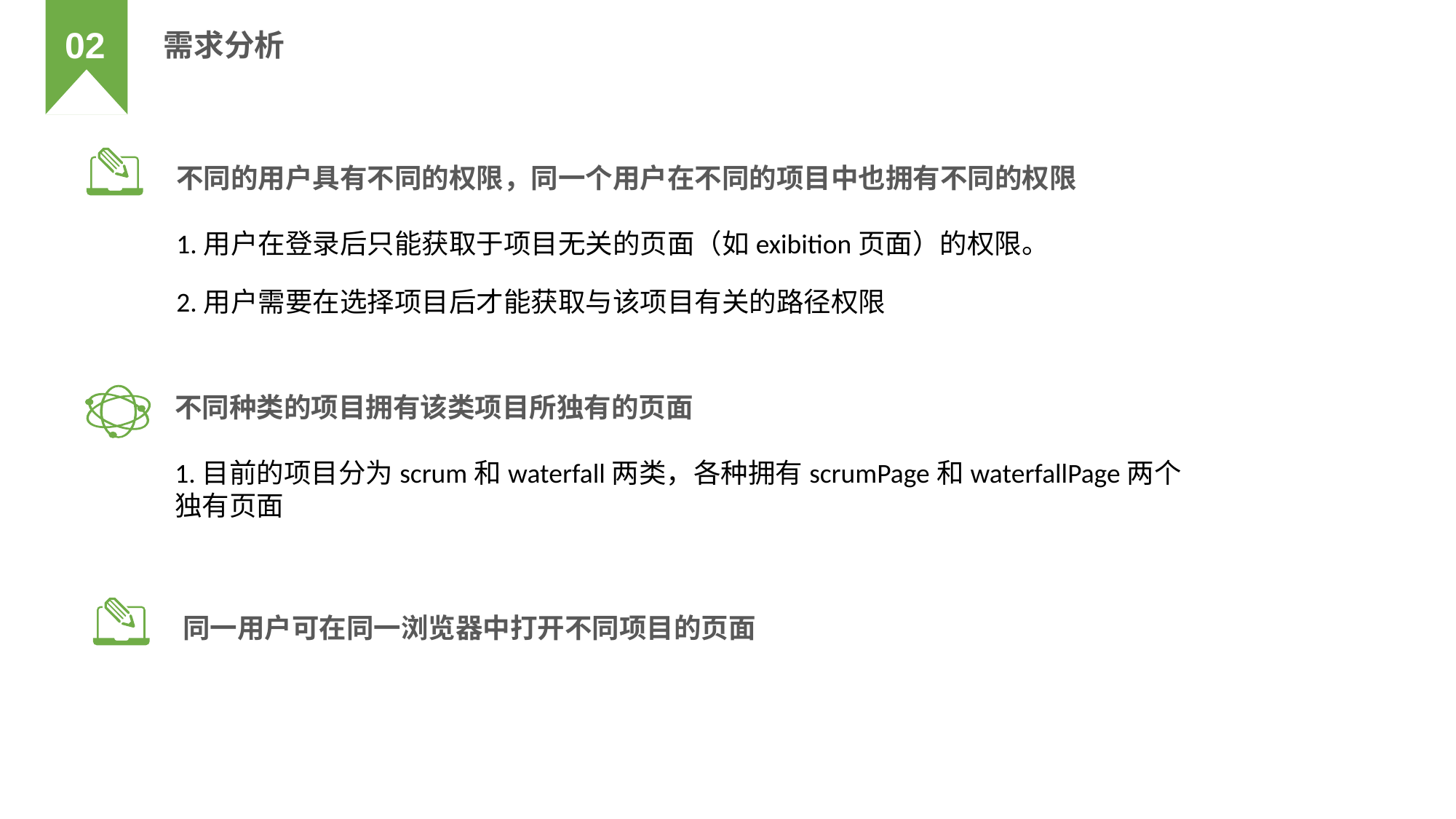

02
需求分析

不同的用户具有不同的权限，同一个用户在不同的项目中也拥有不同的权限

1.用户在登录后只能获取于项目无关的页面（如exibition页面）的权限。

2.用户需要在选择项目后才能获取与该项目有关的路径权限

不同种类的项目拥有该类项目所独有的页面

1.目前的项目分为scrum和waterfall两类，各种拥有scrumPage和waterfallPage两个独有页面

同一用户可在同一浏览器中打开不同项目的页面